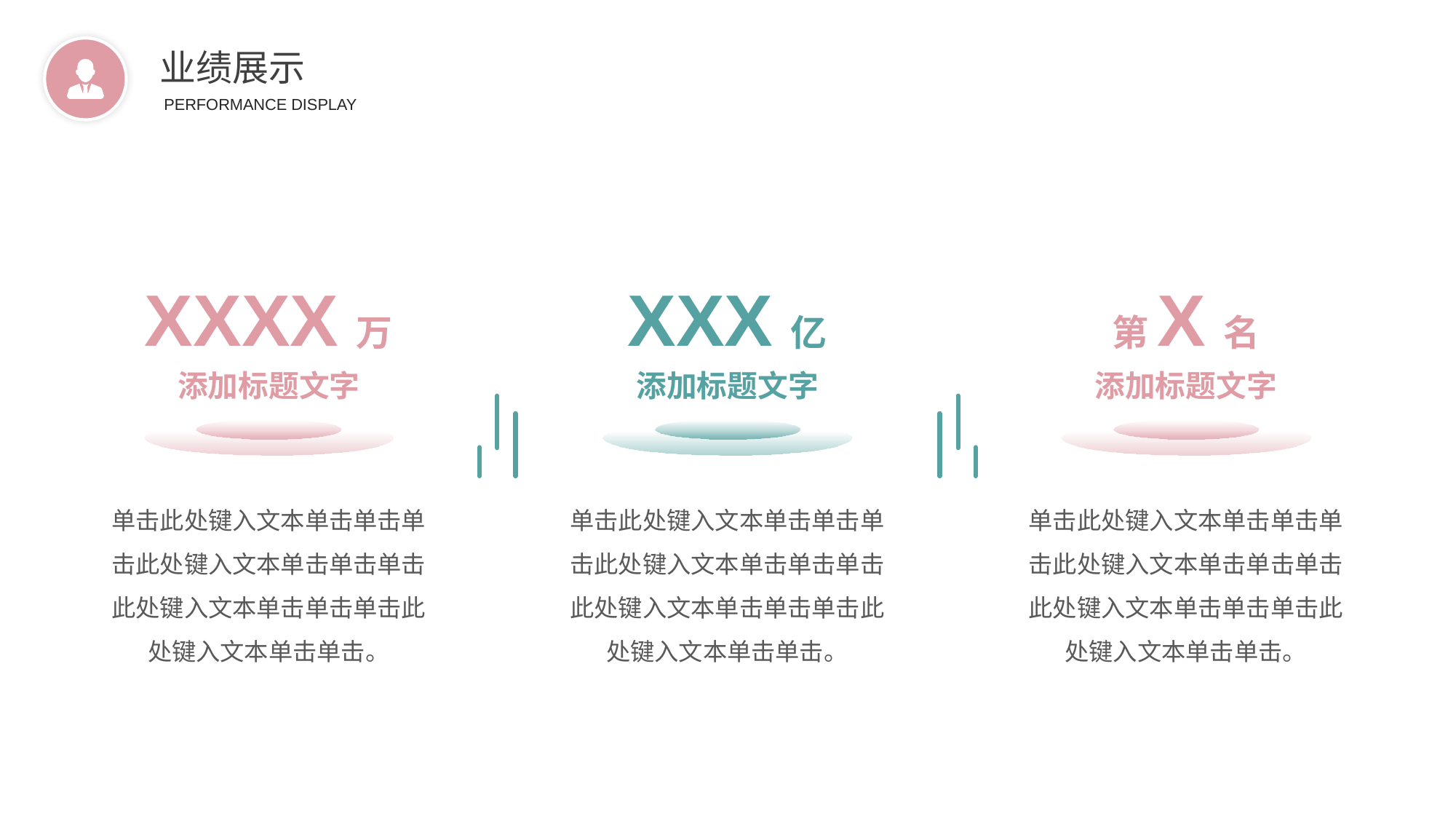

BY YUSHEN

业绩展示
PERFORMANCE DISPLAY
XXXX万
添加标题文字

单击此处键入文本单击单击单击此处键入文本单击单击单击此处键入文本单击单击单击此处键入文本单击单击。
XXX亿
添加标题文字

单击此处键入文本单击单击单击此处键入文本单击单击单击此处键入文本单击单击单击此处键入文本单击单击。
第X名
添加标题文字

单击此处键入文本单击单击单击此处键入文本单击单击单击此处键入文本单击单击单击此处键入文本单击单击。